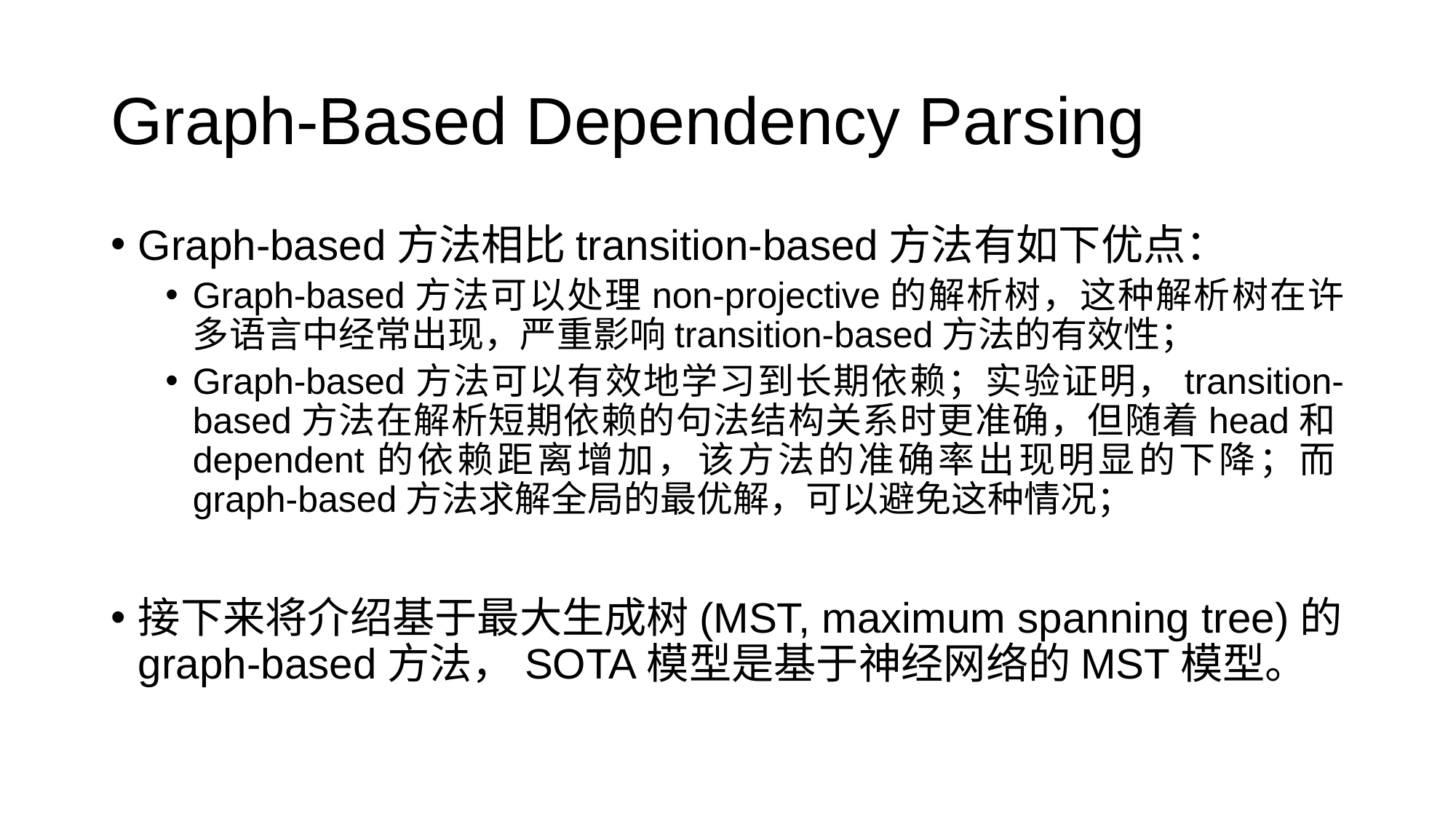

# Graph-Based Dependency Parsing
Graph-based方法相比transition-based方法有如下优点：
Graph-based方法可以处理non-projective的解析树，这种解析树在许多语言中经常出现，严重影响transition-based方法的有效性；
Graph-based方法可以有效地学习到长期依赖；实验证明，transition-based方法在解析短期依赖的句法结构关系时更准确，但随着head和dependent的依赖距离增加，该方法的准确率出现明显的下降；而graph-based方法求解全局的最优解，可以避免这种情况；

接下来将介绍基于最大生成树(MST, maximum spanning tree)的graph-based方法，SOTA模型是基于神经网络的MST模型。